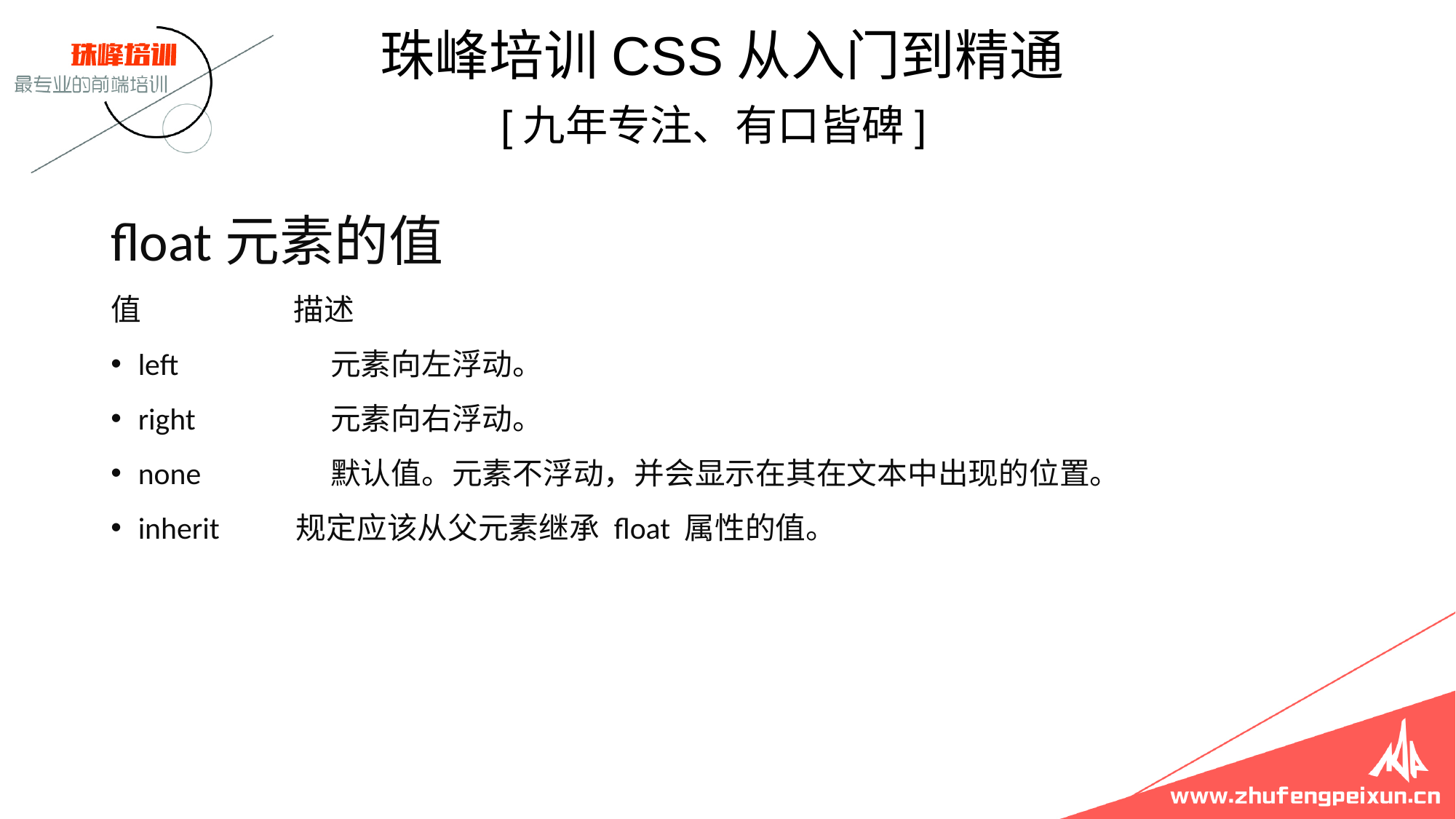

珠峰培训CSS从入门到精通
        [九年专注、有口皆碑]
float元素的值
值	           描述
left	           元素向左浮动。
right	           元素向右浮动。
none	           默认值。元素不浮动，并会显示在其在文本中出现的位置。
inherit          规定应该从父元素继承 float 属性的值。